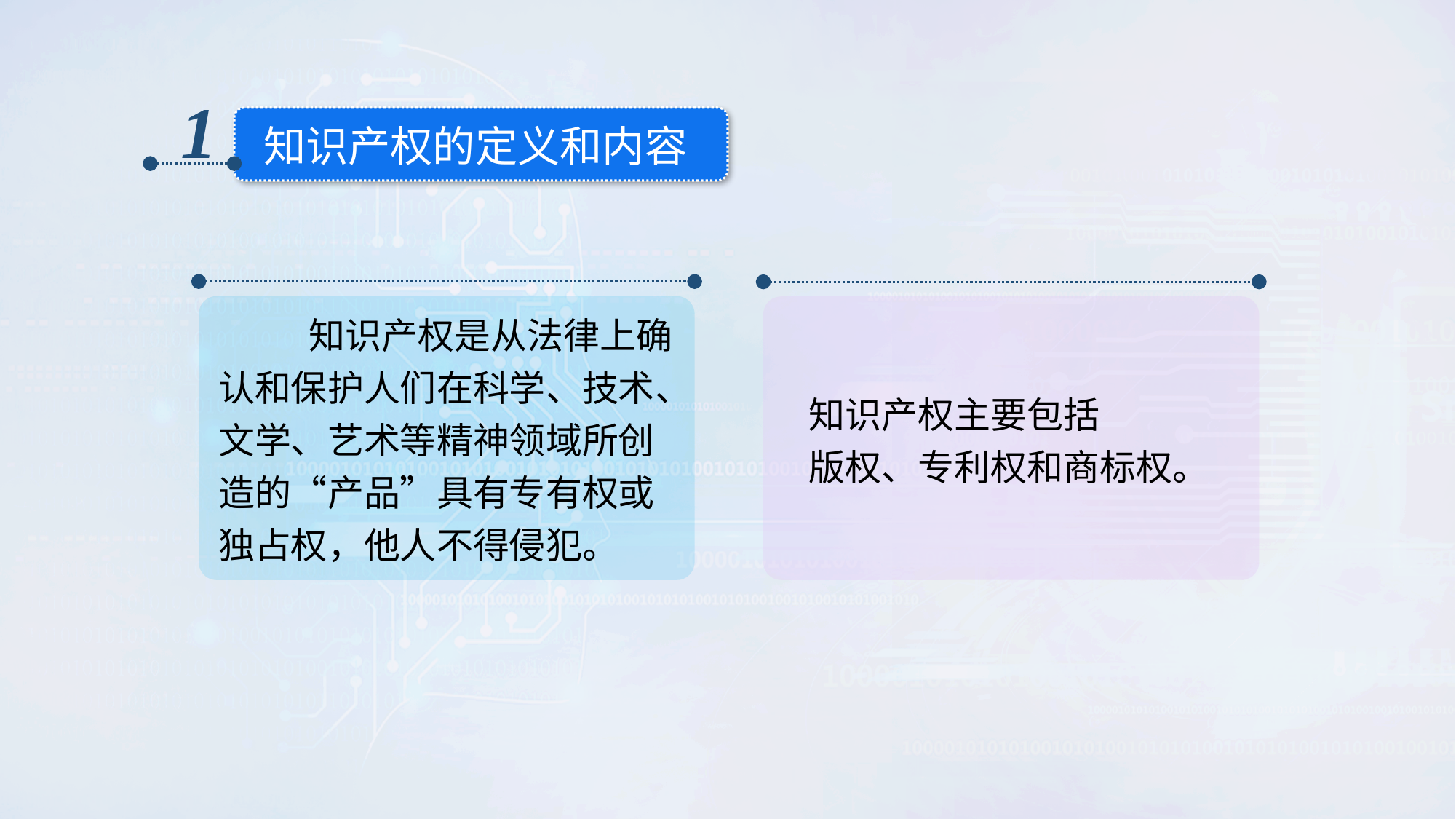

1

知识产权的定义和内容

          知识产权是从法律上确认和保护人们在科学、技术、文学、艺术等精神领域所创造的“产品”具有专有权或独占权，他人不得侵犯。
知识产权主要包括
版权、专利权和商标权。